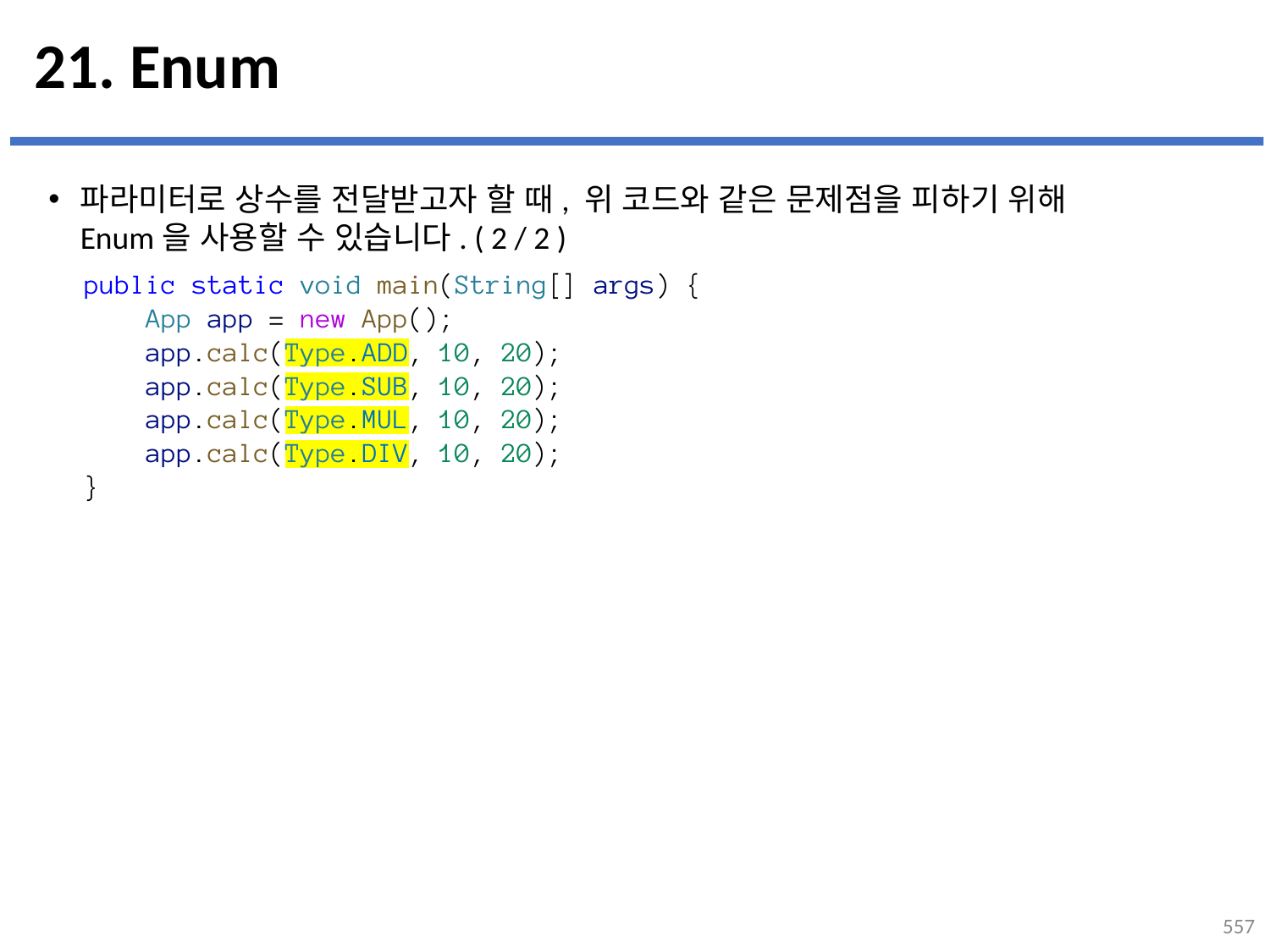

# 21. Enum
파라미터로 상수를 전달받고자 할 때, 위 코드와 같은 문제점을 피하기 위해
Enum을 사용할 수 있습니다. ( 2 / 2 )
public static void main(String[] args) {
    App app = new App();
    app.calc(Type.ADD, 10, 20);
    app.calc(Type.SUB, 10, 20);
    app.calc(Type.MUL, 10, 20);
    app.calc(Type.DIV, 10, 20);
}
557